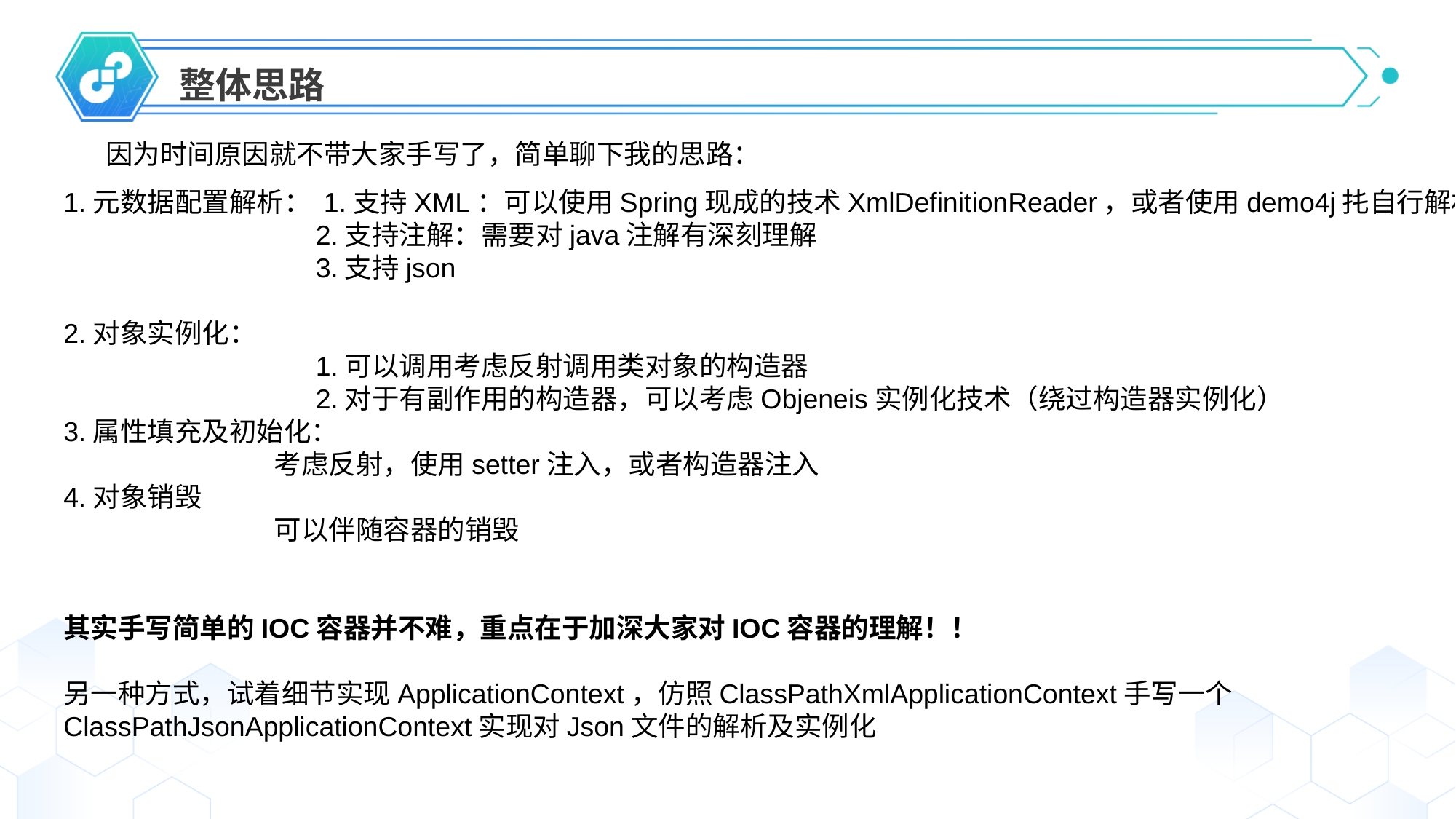

整体思路
因为时间原因就不带大家手写了，简单聊下我的思路：
1.元数据配置解析： 1.支持XML：可以使用Spring现成的技术XmlDefinitionReader，或者使用demo4j扥自行解析
                                 2.支持注解：需要对java注解有深刻理解
                                 3.支持json

2.对象实例化：
                                 1.可以调用考虑反射调用类对象的构造器
                                 2.对于有副作用的构造器，可以考虑Objeneis实例化技术（绕过构造器实例化）
3.属性填充及初始化：
                                 考虑反射，使用setter注入，或者构造器注入
4.对象销毁
                                 可以伴随容器的销毁

其实手写简单的IOC容器并不难，重点在于加深大家对IOC容器的理解！！

另一种方式，试着细节实现ApplicationContext，仿照ClassPathXmlApplicationContext手写一个
ClassPathJsonApplicationContext实现对Json文件的解析及实例化